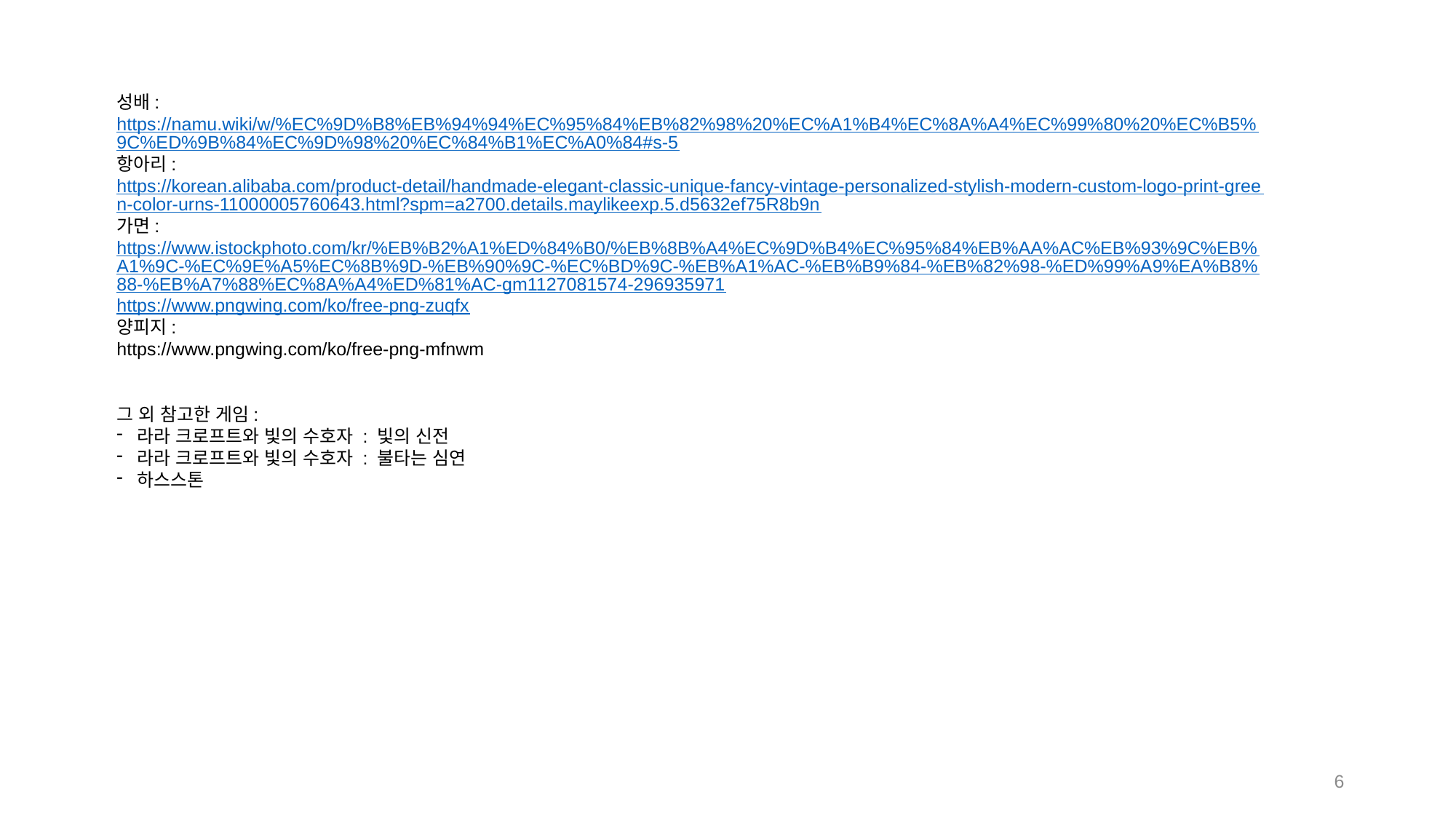

성배: https://namu.wiki/w/%EC%9D%B8%EB%94%94%EC%95%84%EB%82%98%20%EC%A1%B4%EC%8A%A4%EC%99%80%20%EC%B5%9C%ED%9B%84%EC%9D%98%20%EC%84%B1%EC%A0%84#s-5
항아리:
https://korean.alibaba.com/product-detail/handmade-elegant-classic-unique-fancy-vintage-personalized-stylish-modern-custom-logo-print-green-color-urns-11000005760643.html?spm=a2700.details.maylikeexp.5.d5632ef75R8b9n
가면:
https://www.istockphoto.com/kr/%EB%B2%A1%ED%84%B0/%EB%8B%A4%EC%9D%B4%EC%95%84%EB%AA%AC%EB%93%9C%EB%A1%9C-%EC%9E%A5%EC%8B%9D-%EB%90%9C-%EC%BD%9C-%EB%A1%AC-%EB%B9%84-%EB%82%98-%ED%99%A9%EA%B8%88-%EB%A7%88%EC%8A%A4%ED%81%AC-gm1127081574-296935971
https://www.pngwing.com/ko/free-png-zuqfx
양피지:
https://www.pngwing.com/ko/free-png-mfnwm

그 외 참고한 게임:
라라 크로프트와 빛의 수호자 : 빛의 신전
라라 크로프트와 빛의 수호자 : 불타는 심연
하스스톤

6